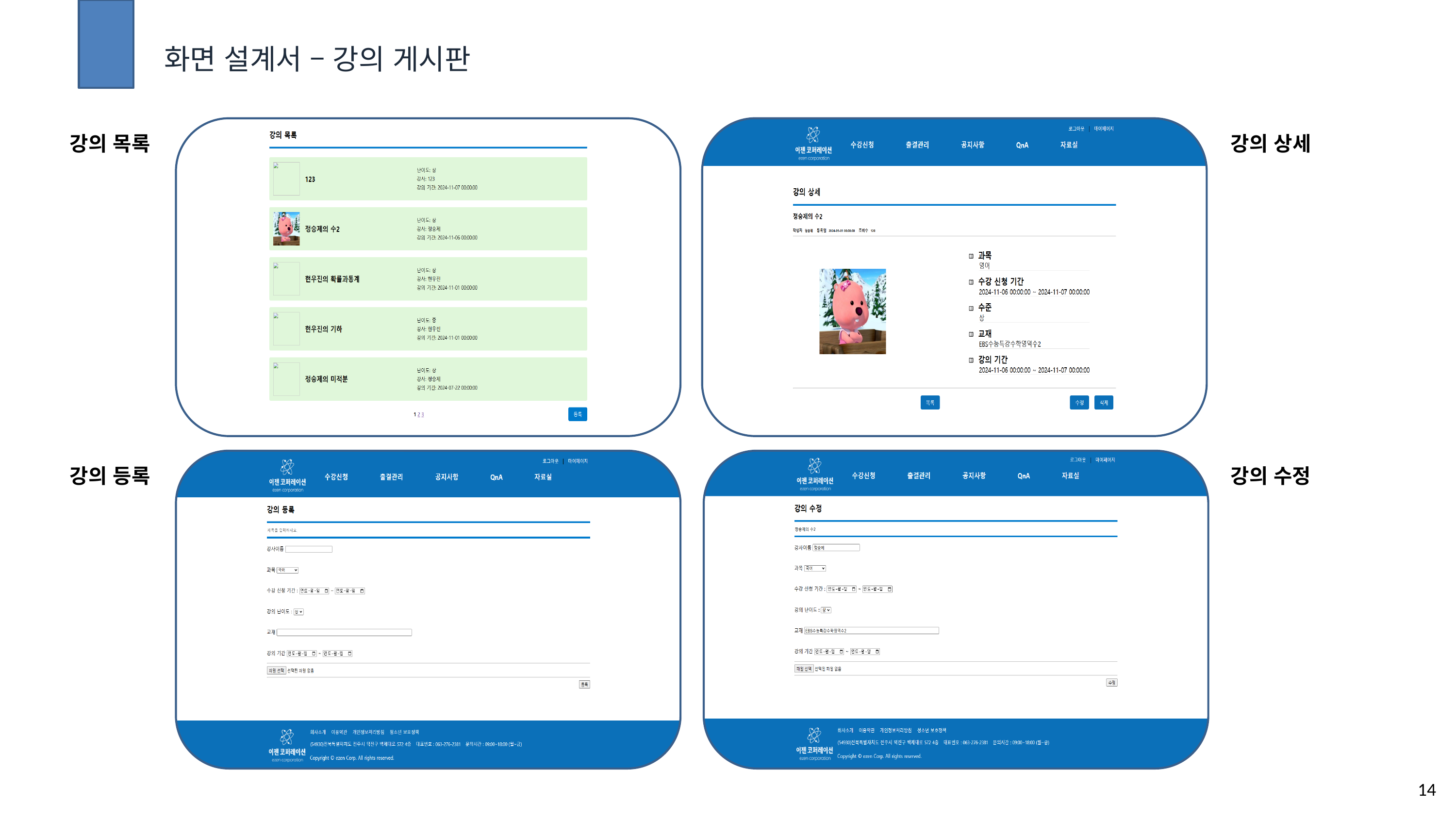

화면 설계서 – 강의 게시판

강의 목록
강의 상세

강의 등록
강의 수정
14